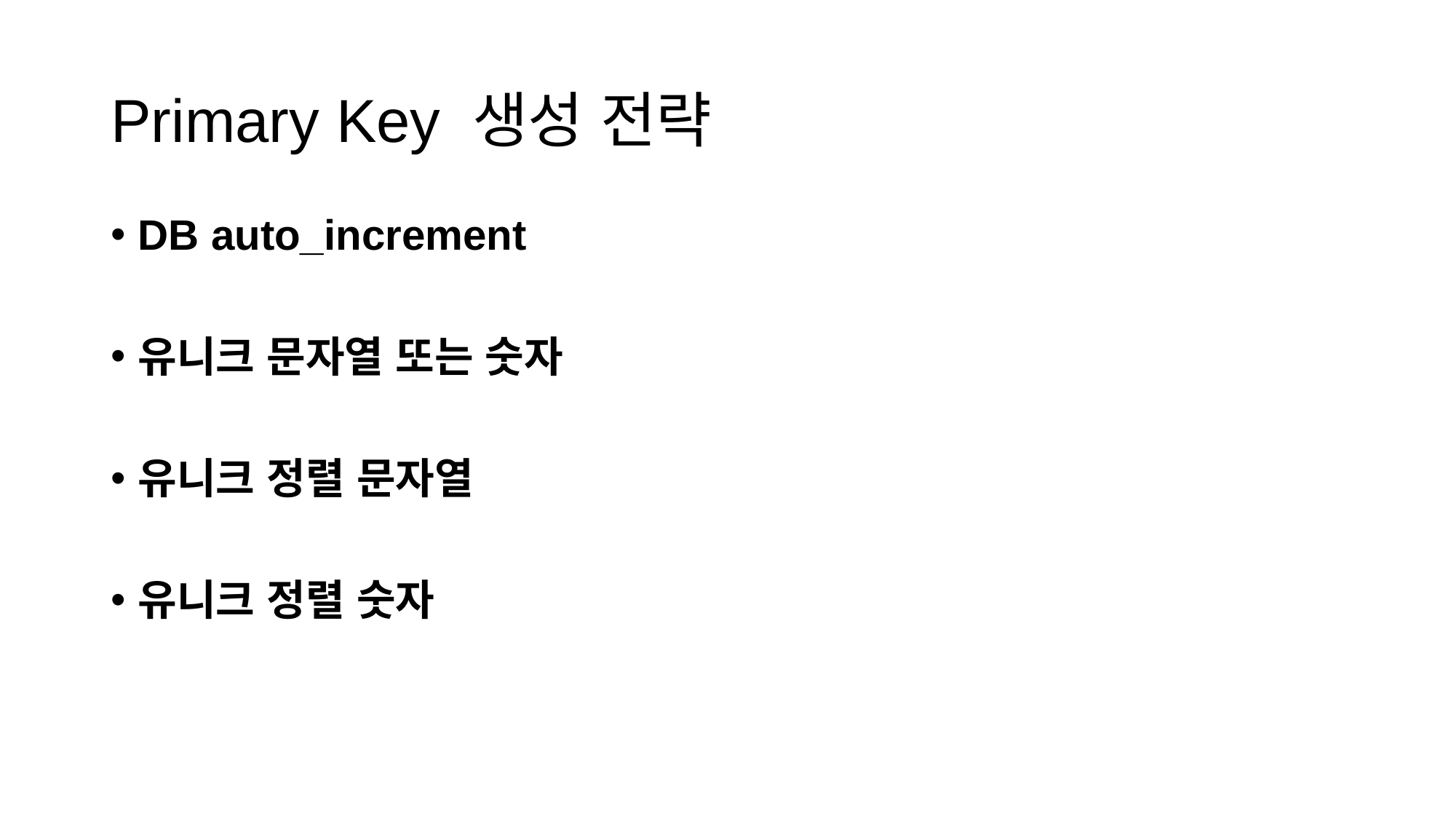

# Primary Key 생성 전략
DB auto_increment

유니크 문자열 또는 숫자

유니크 정렬 문자열

유니크 정렬 숫자